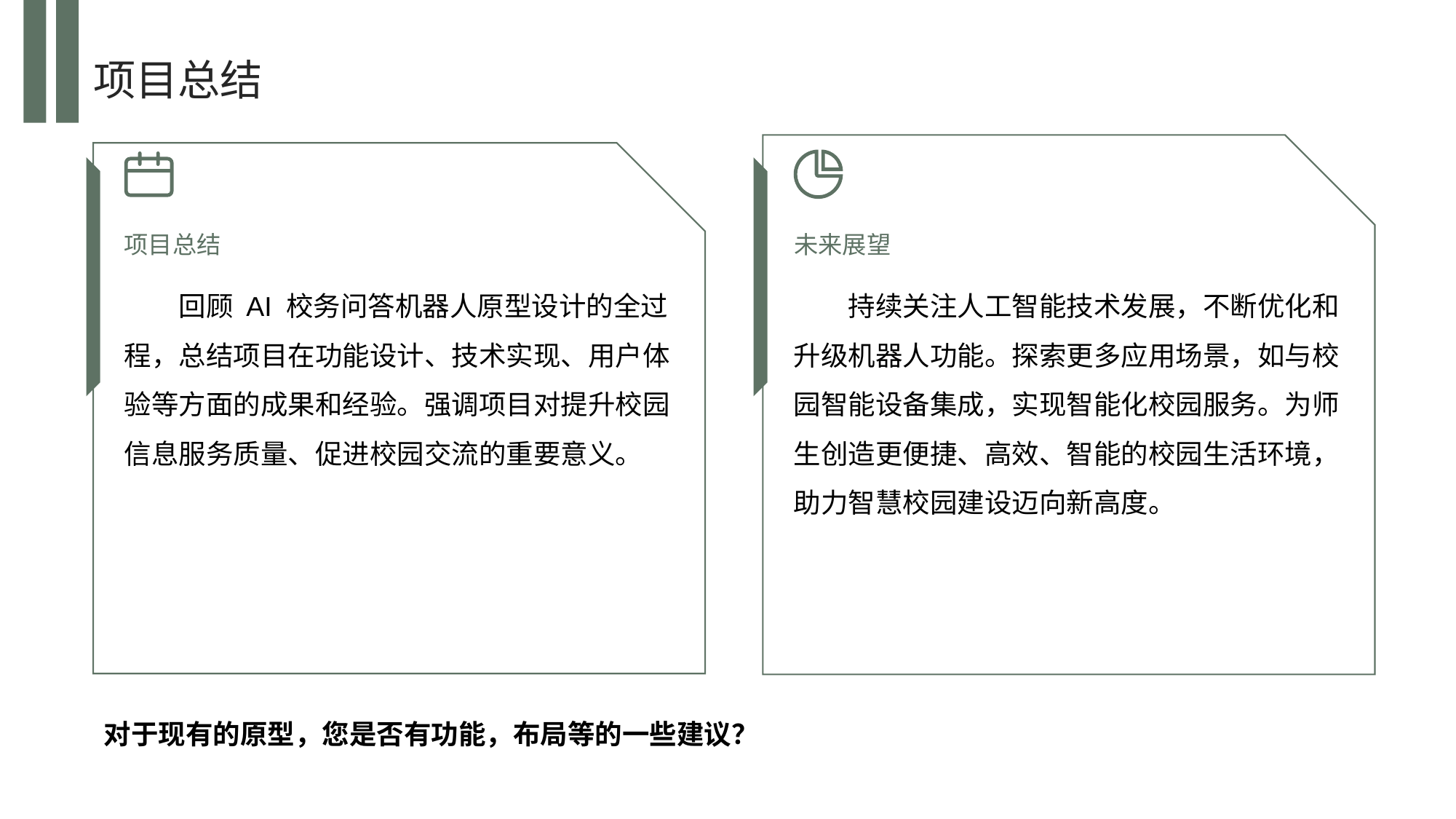

项目总结

项目总结
未来展望
回顾 AI 校务问答机器人原型设计的全过程，总结项目在功能设计、技术实现、用户体验等方面的成果和经验。强调项目对提升校园信息服务质量、促进校园交流的重要意义。
持续关注人工智能技术发展，不断优化和升级机器人功能。探索更多应用场景，如与校园智能设备集成，实现智能化校园服务。为师生创造更便捷、高效、智能的校园生活环境，助力智慧校园建设迈向新高度。
对于现有的原型，您是否有功能，布局等的一些建议？